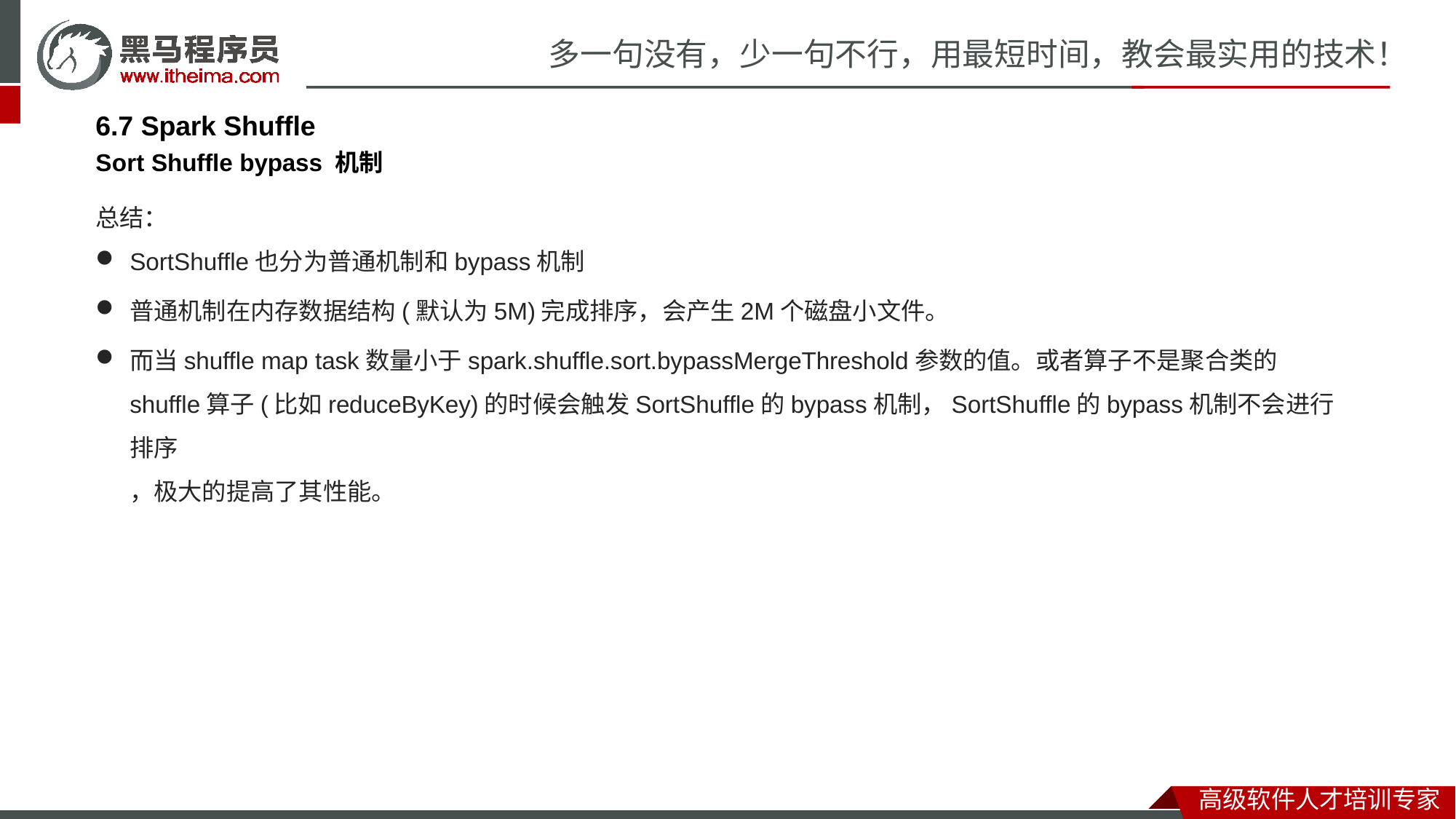

# 多一句没有，少一句不行，用最短时间，教会最实用的技术！

6.7 Spark Shuffle
Sort Shuffle bypass 机制
总结：
SortShuffle也分为普通机制和bypass机制
普通机制在内存数据结构(默认为5M)完成排序，会产生2M个磁盘小文件。
而当shuffle map task数量小于spark.shuffle.sort.bypassMergeThreshold参数的值。或者算子不是聚合类的 shuffle算子(比如reduceByKey)的时候会触发SortShuffle的bypass机制，SortShuffle的bypass机制不会进行排序
，极大的提高了其性能。
高级软件人才培训专家